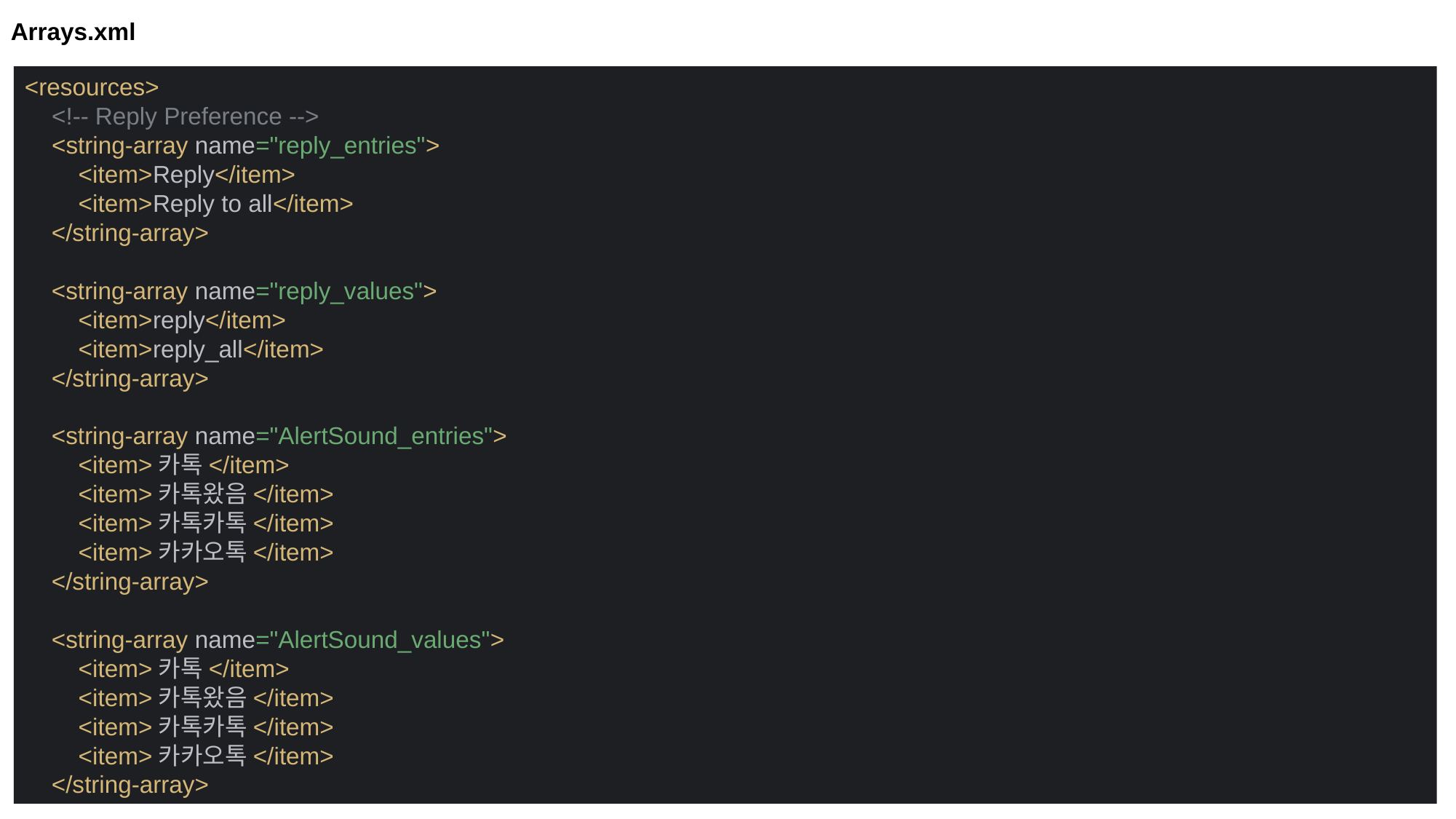

Arrays.xml

<resources>
    <!-- Reply Preference -->
    <string-array name="reply_entries">
        <item>Reply</item>
        <item>Reply to all</item>
    </string-array>
    <string-array name="reply_values">
        <item>reply</item>
        <item>reply_all</item>
    </string-array>
    <string-array name="AlertSound_entries">
        <item>카톡</item>
        <item>카톡왔음</item>
        <item>카톡카톡</item>
        <item>카카오톡</item>
    </string-array>
    <string-array name="AlertSound_values">
        <item>카톡</item>
        <item>카톡왔음</item>
        <item>카톡카톡</item>
        <item>카카오톡</item>
    </string-array>